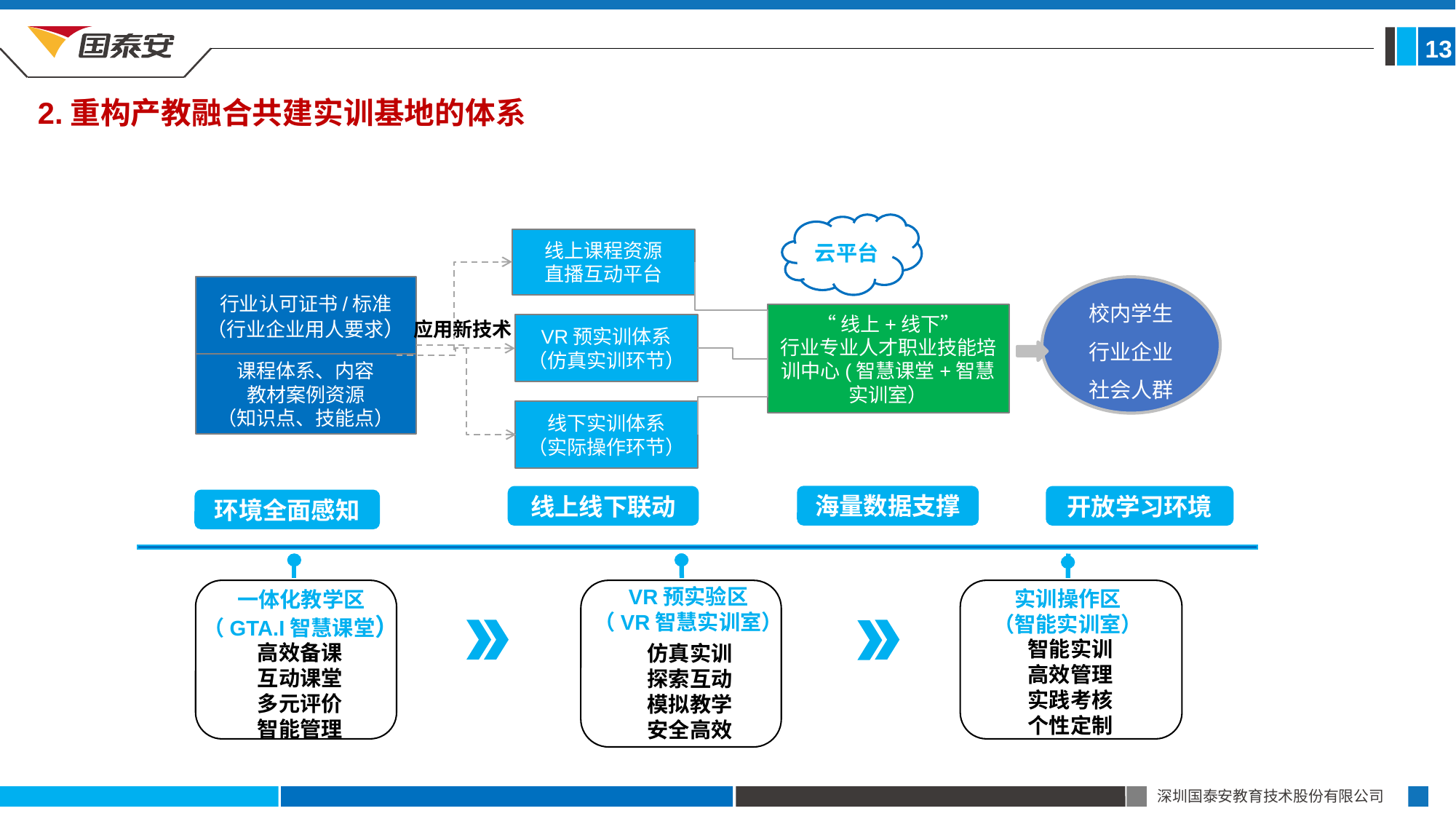

13
2.重构产教融合共建实训基地的体系

线上课程资源
直播互动平台

行业认可证书/标准
（行业企业用人要求）
校内学生
行业企业
社会人群
“线上+线下”
行业专业人才职业技能培训中心(智慧课堂+智慧实训室）
应用新技术
VR预实训体系
（仿真实训环节）

课程体系、内容
教材案例资源
（知识点、技能点）
线下实训体系
（实际操作环节）
云平台
海量数据支撑
线上线下联动
开放学习环境
环境全面感知

VR预实验区
（VR智慧实训室）

实训操作区
（智能实训室）

一体化教学区
（GTA.I智慧课堂）

智能实训
高效管理
实践考核
个性定制
高效备课
互动课堂
多元评价
智能管理
仿真实训
探索互动
模拟教学
安全高效